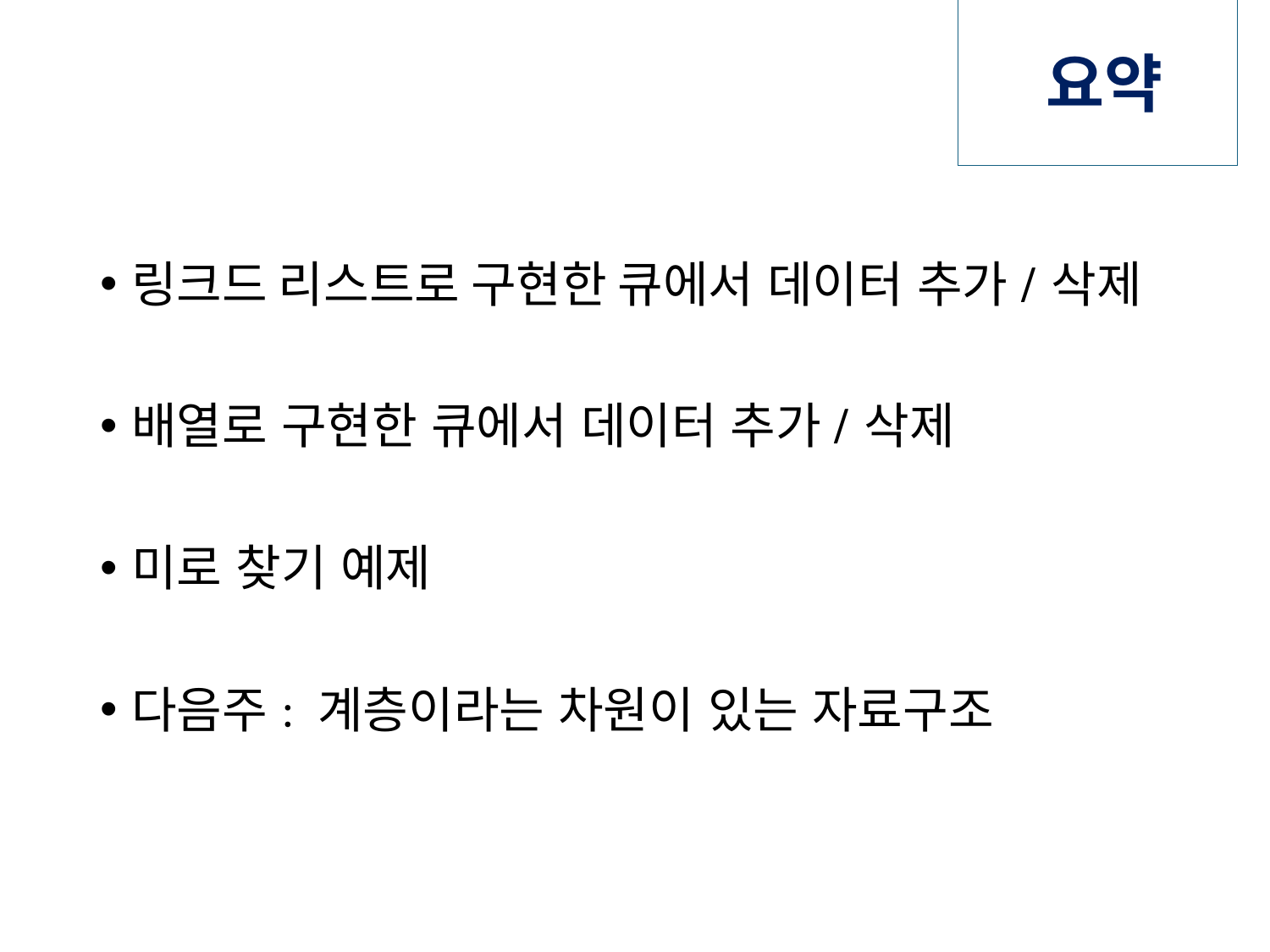

# 요약
링크드 리스트로 구현한 큐에서 데이터 추가/삭제

배열로 구현한 큐에서 데이터 추가/삭제

미로 찾기 예제

다음주: 계층이라는 차원이 있는 자료구조